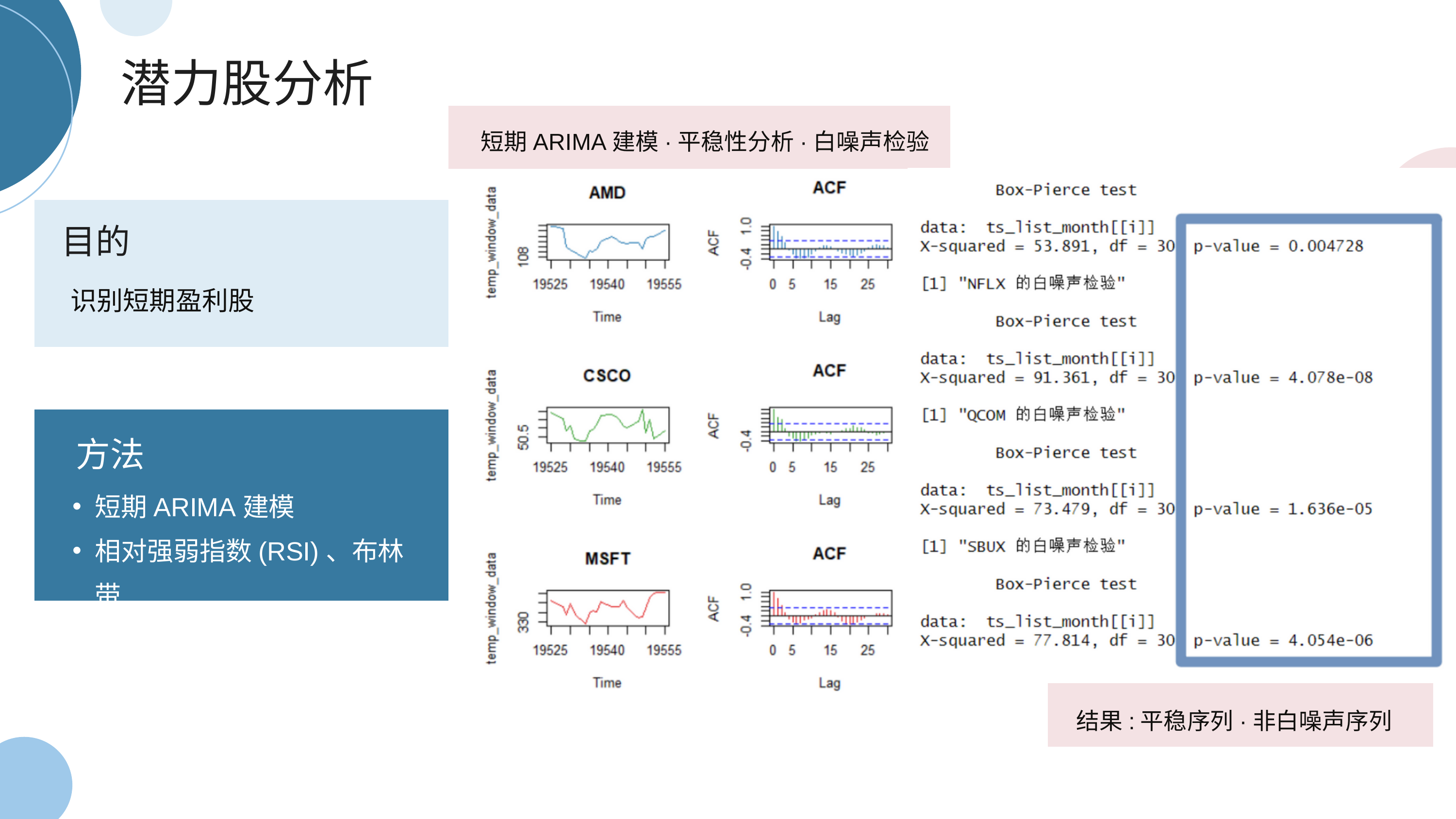

潜力股分析

短期ARIMA建模·平稳性分析·白噪声检验

目的
识别短期盈利股

方法
短期ARIMA建模
相对强弱指数(RSI)、布林带

结果:平稳序列·非白噪声序列